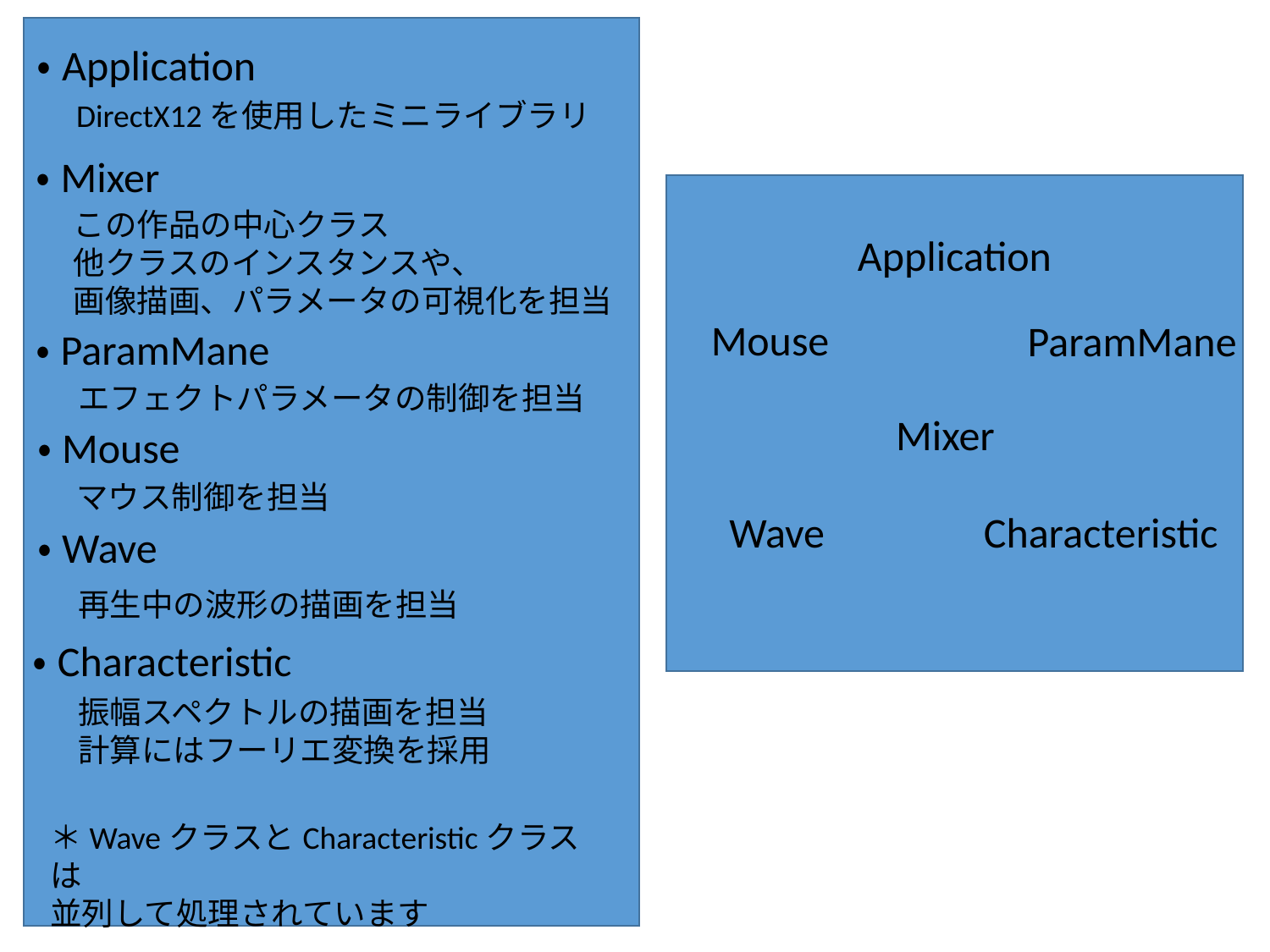

・Application
DirectX12を使用したミニライブラリ
・Mixer

この作品の中心クラス
他クラスのインスタンスや、
画像描画、パラメータの可視化を担当
Application
Mouse
ParamMane
・ParamMane
エフェクトパラメータの制御を担当
Mixer
・Mouse
マウス制御を担当
Characteristic
Wave
・Wave
再生中の波形の描画を担当
・Characteristic
振幅スペクトルの描画を担当
計算にはフーリエ変換を採用
＊WaveクラスとCharacteristicクラスは
並列して処理されています